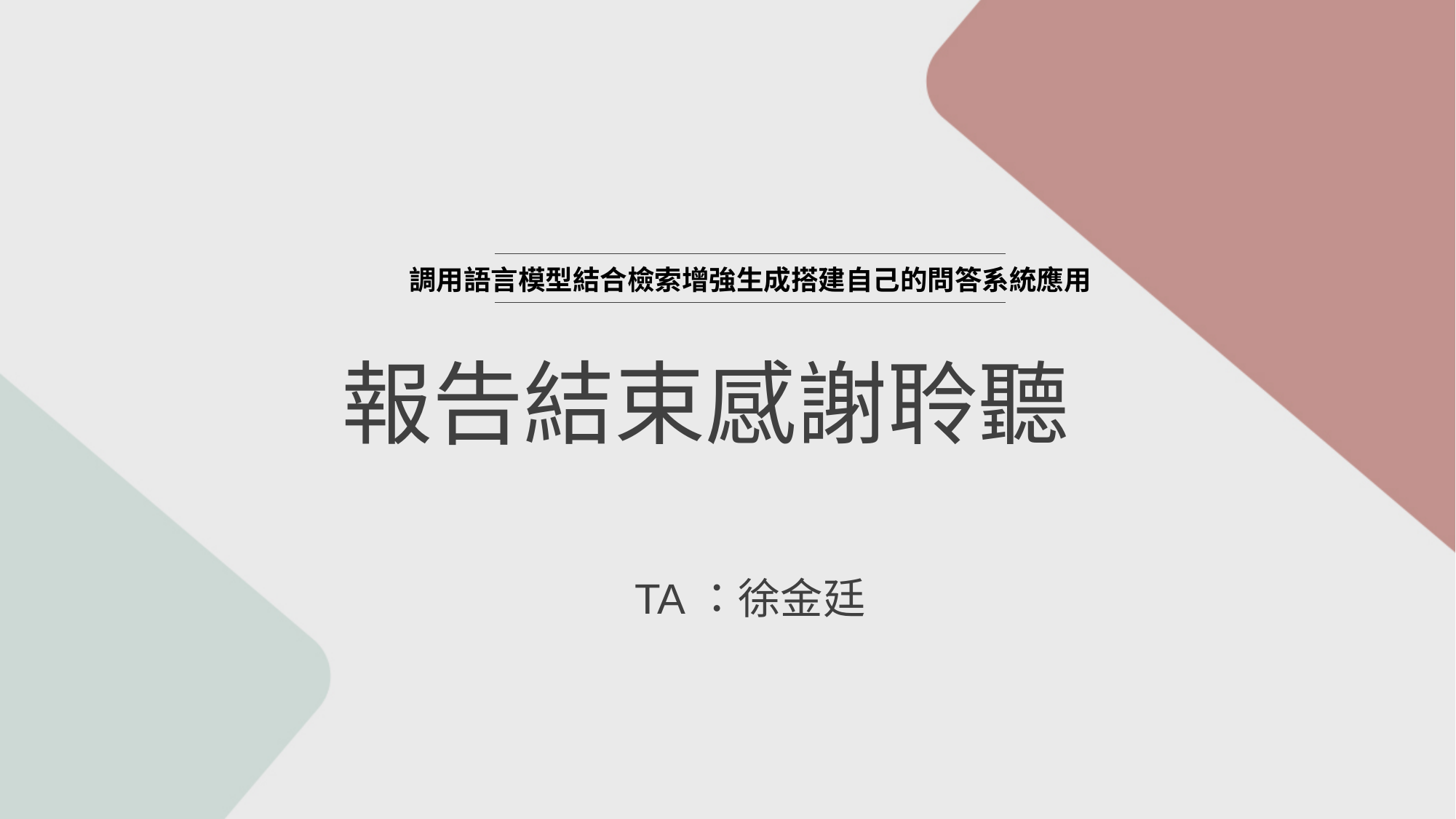

調用語言模型結合檢索增強生成搭建自己的問答系統應用
報告結束感謝聆聽
TA：徐金廷